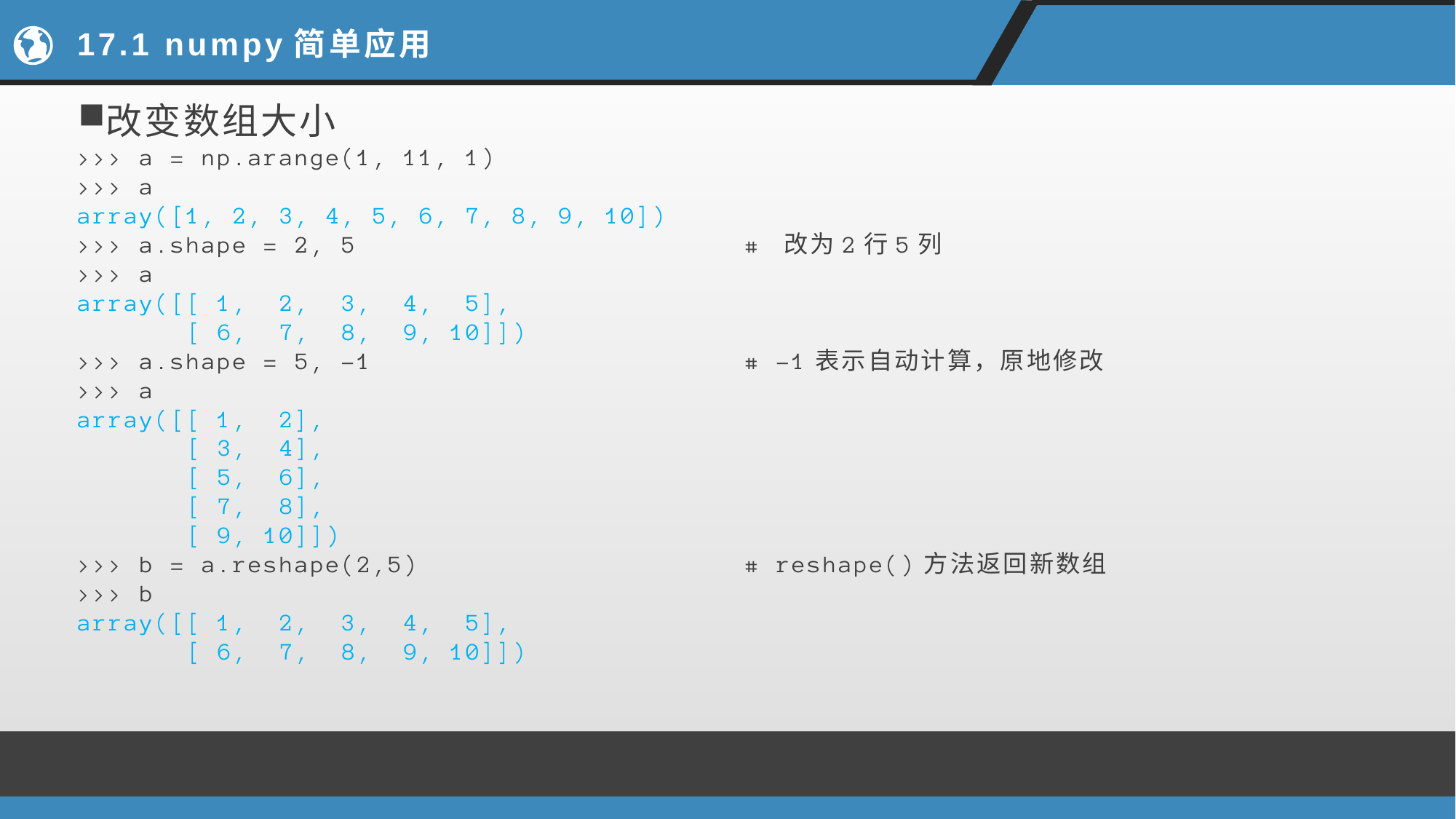

# 17.1 numpy简单应用

改变数组大小
>>> a = np.arange(1, 11, 1)
>>> a
array([1, 2, 3, 4, 5, 6, 7, 8, 9, 10])
>>> a.shape = 2, 5                         # 改为2行5列
>>> a
array([[ 1,  2,  3,  4,  5],
       [ 6,  7,  8,  9, 10]])
>>> a.shape = 5, -1                        # -1表示自动计算，原地修改
>>> a
array([[ 1,  2],
       [ 3,  4],
       [ 5,  6],
       [ 7,  8],
       [ 9, 10]])
>>> b = a.reshape(2,5)                     # reshape()方法返回新数组
>>> b
array([[ 1,  2,  3,  4,  5],
       [ 6,  7,  8,  9, 10]])